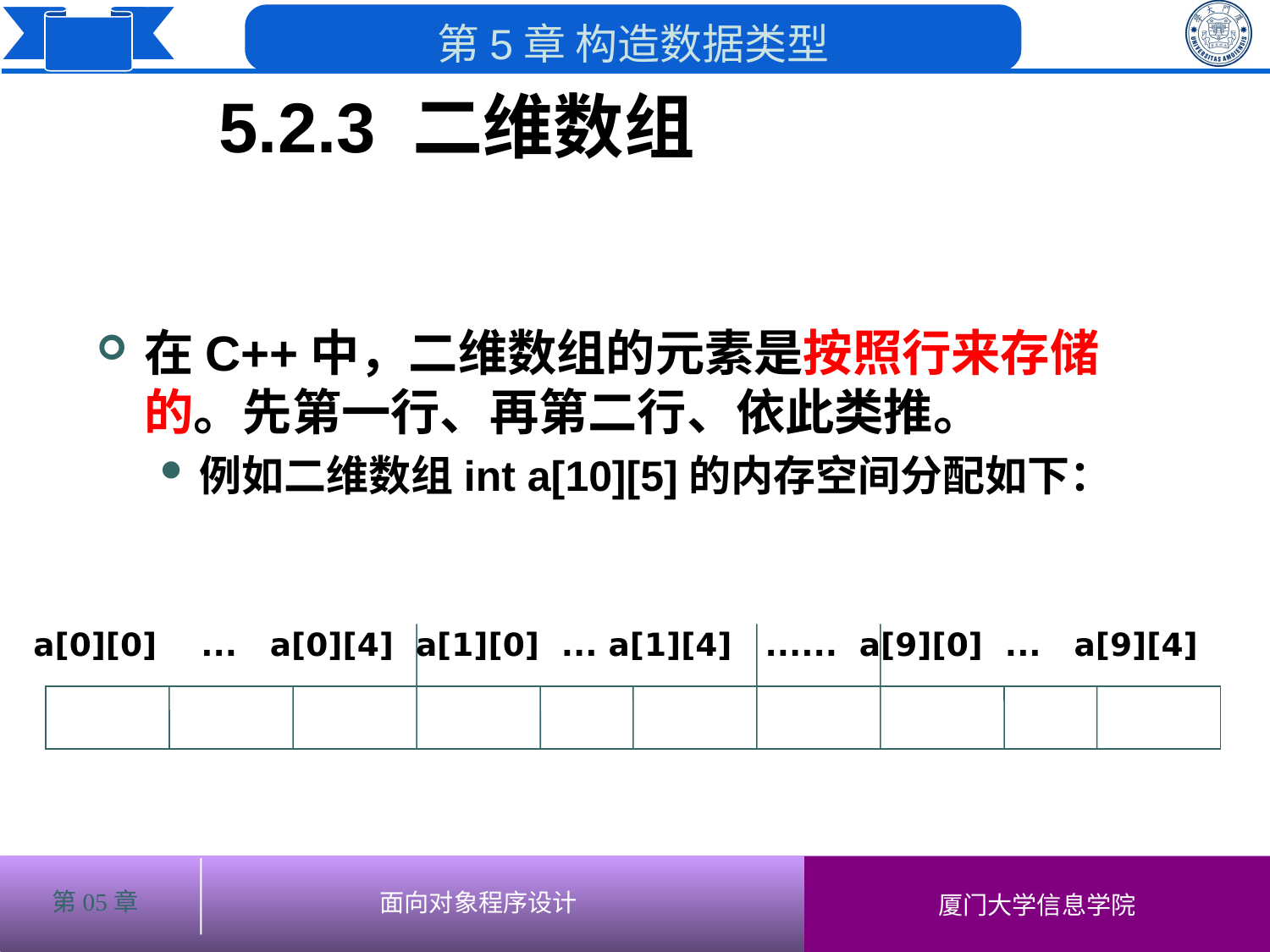

5.2.3 二维数组
# 在C++中，二维数组的元素是按照行来存储的。先第一行、再第二行、依此类推。
例如二维数组int a[10][5]的内存空间分配如下：

 a[0][0]    ...   a[0][4]  a[1][0]  ... a[1][4]   ......  a[9][0]  ...   a[9][4]
24